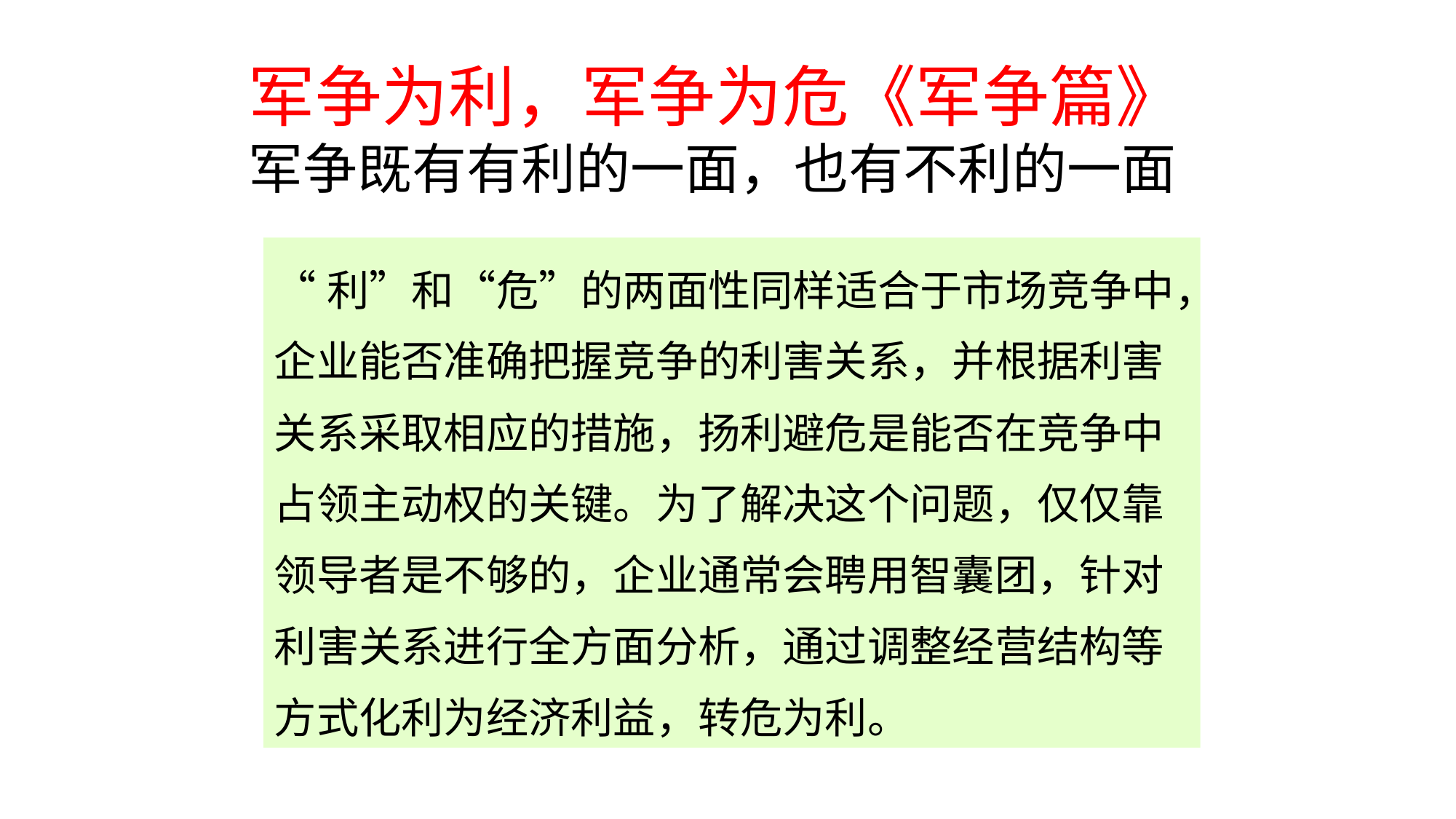

军争为利，军争为危《军争篇》
军争既有有利的一面，也有不利的一面
“利”和“危”的两面性同样适合于市场竞争中，企业能否准确把握竞争的利害关系，并根据利害关系采取相应的措施，扬利避危是能否在竞争中占领主动权的关键。为了解决这个问题，仅仅靠领导者是不够的，企业通常会聘用智囊团，针对利害关系进行全方面分析，通过调整经营结构等方式化利为经济利益，转危为利。